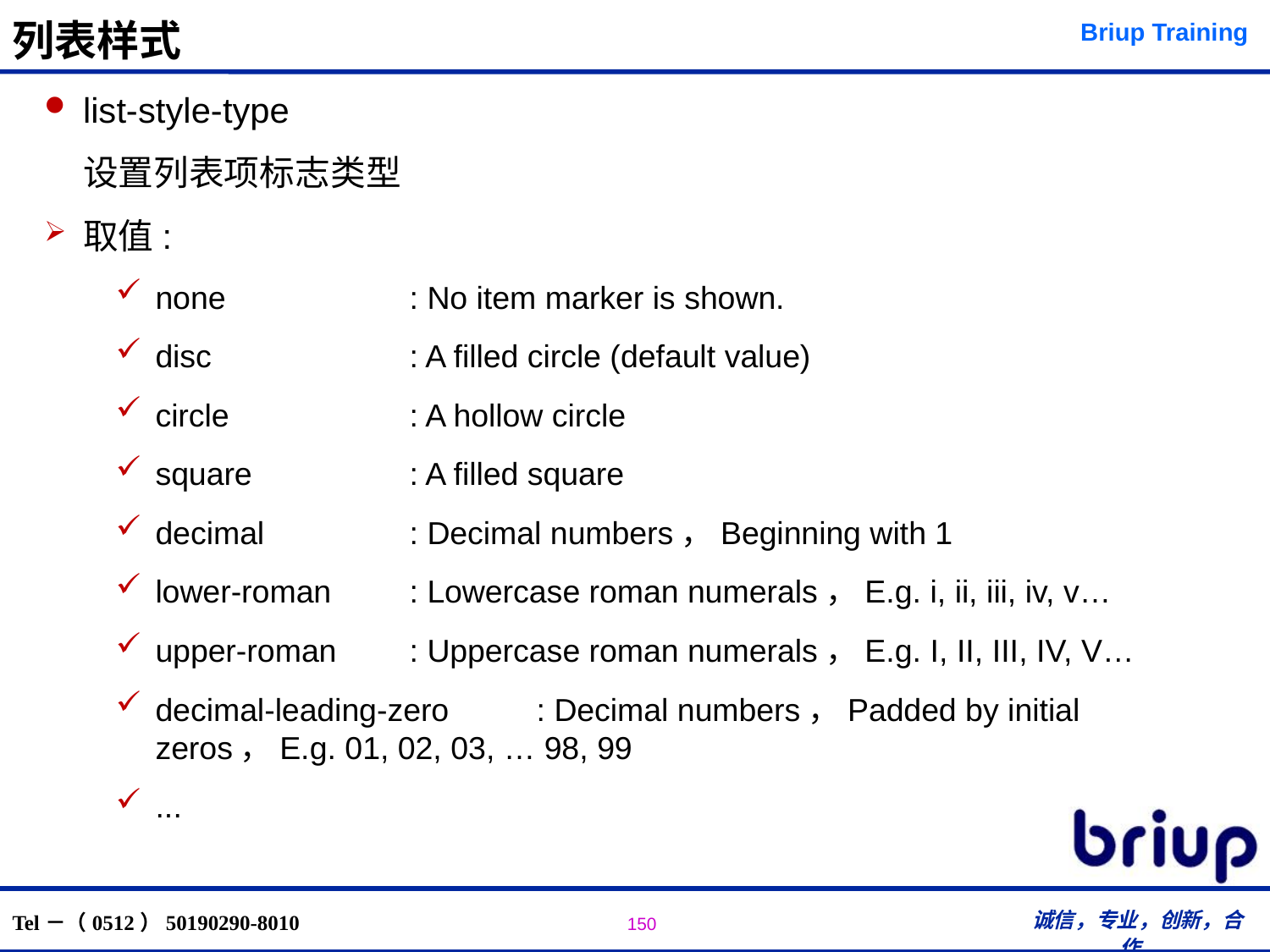

# 列表样式
list-style-type
	设置列表项标志类型
取值:
none		: No item marker is shown.
disc		: A filled circle (default value)
circle		: A hollow circle
square		: A filled square
decimal	 	: Decimal numbers，Beginning with 1
lower-roman 	: Lowercase roman numerals，E.g. i, ii, iii, iv, v…
upper-roman	: Uppercase roman numerals，E.g. I, II, III, IV, V…
decimal-leading-zero	: Decimal numbers，Padded by initial zeros，E.g. 01, 02, 03, … 98, 99
...